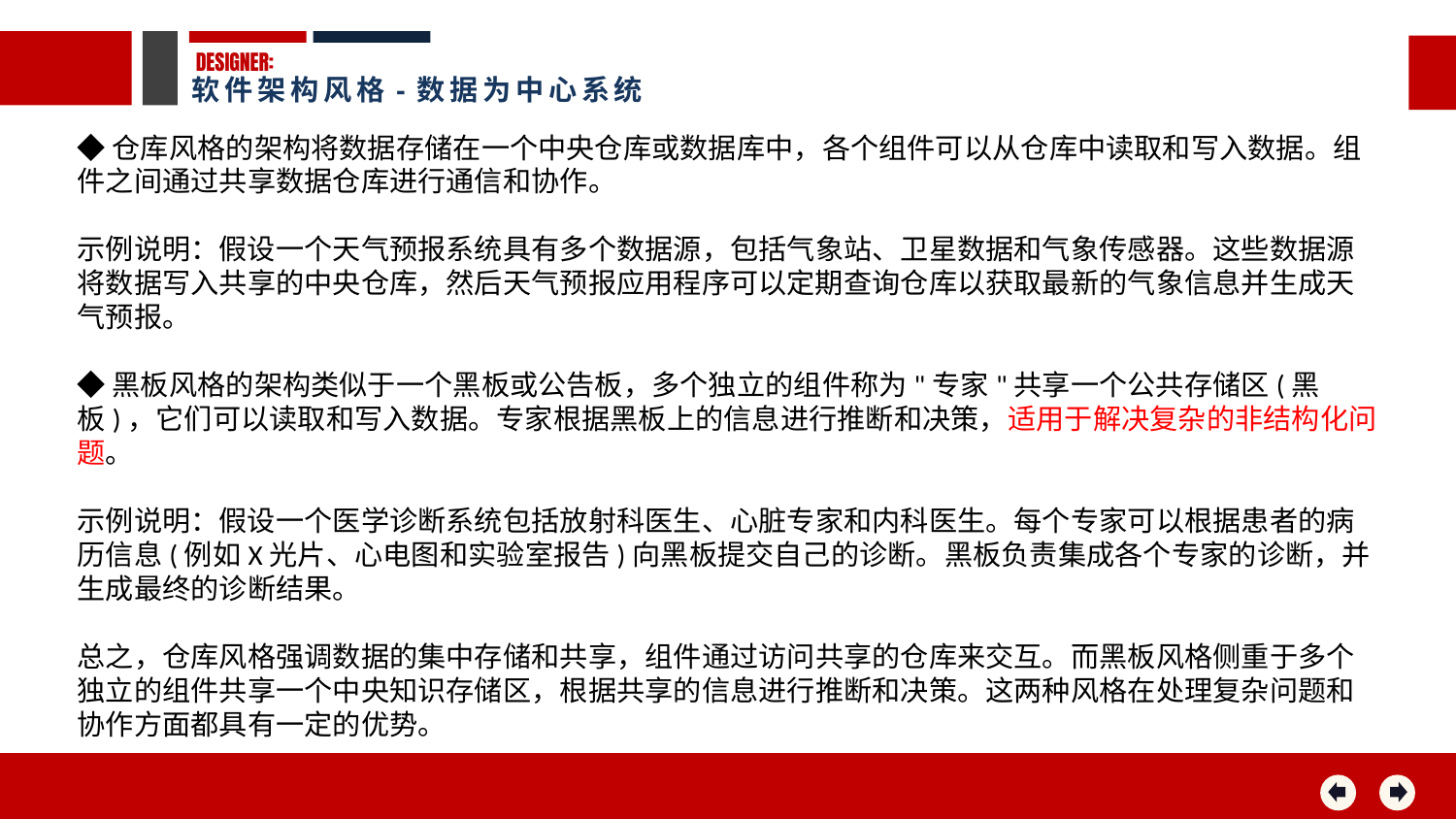

DESIGNER:
软件架构风格-数据为中心系统
◆仓库风格的架构将数据存储在一个中央仓库或数据库中，各个组件可以从仓库中读取和写入数据。组件之间通过共享数据仓库进行通信和协作。

示例说明：假设一个天气预报系统具有多个数据源，包括气象站、卫星数据和气象传感器。这些数据源将数据写入共享的中央仓库，然后天气预报应用程序可以定期查询仓库以获取最新的气象信息并生成天气预报。

◆黑板风格的架构类似于一个黑板或公告板，多个独立的组件称为"专家"共享一个公共存储区(黑板)，它们可以读取和写入数据。专家根据黑板上的信息进行推断和决策，适用于解决复杂的非结构化问题。

示例说明：假设一个医学诊断系统包括放射科医生、心脏专家和内科医生。每个专家可以根据患者的病历信息(例如X光片、心电图和实验室报告)向黑板提交自己的诊断。黑板负责集成各个专家的诊断，并生成最终的诊断结果。

总之，仓库风格强调数据的集中存储和共享，组件通过访问共享的仓库来交互。而黑板风格侧重于多个独立的组件共享一个中央知识存储区，根据共享的信息进行推断和决策。这两种风格在处理复杂问题和协作方面都具有一定的优势。